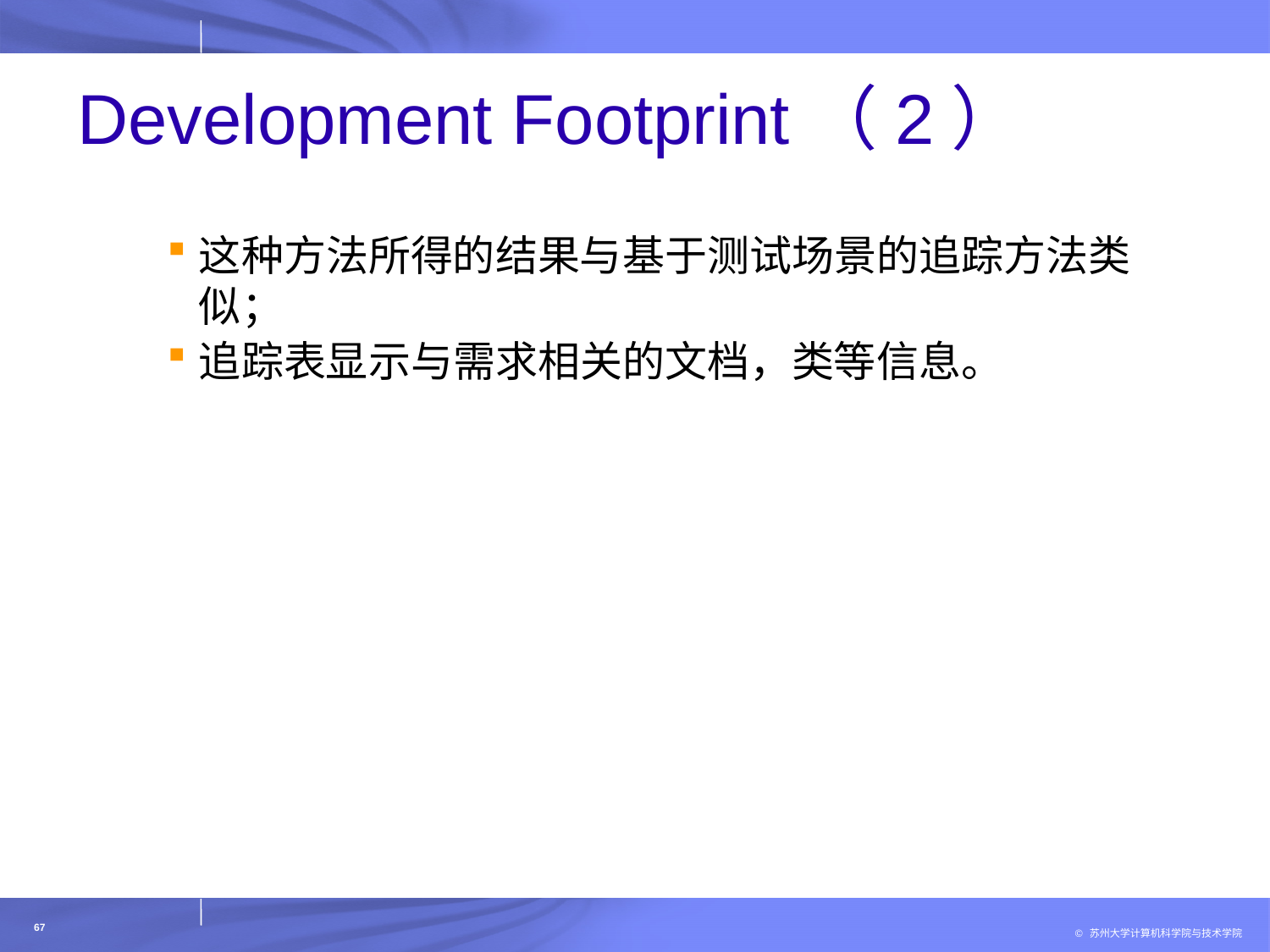

# Development Footprint（2）
这种方法所得的结果与基于测试场景的追踪方法类似；
追踪表显示与需求相关的文档，类等信息。
67